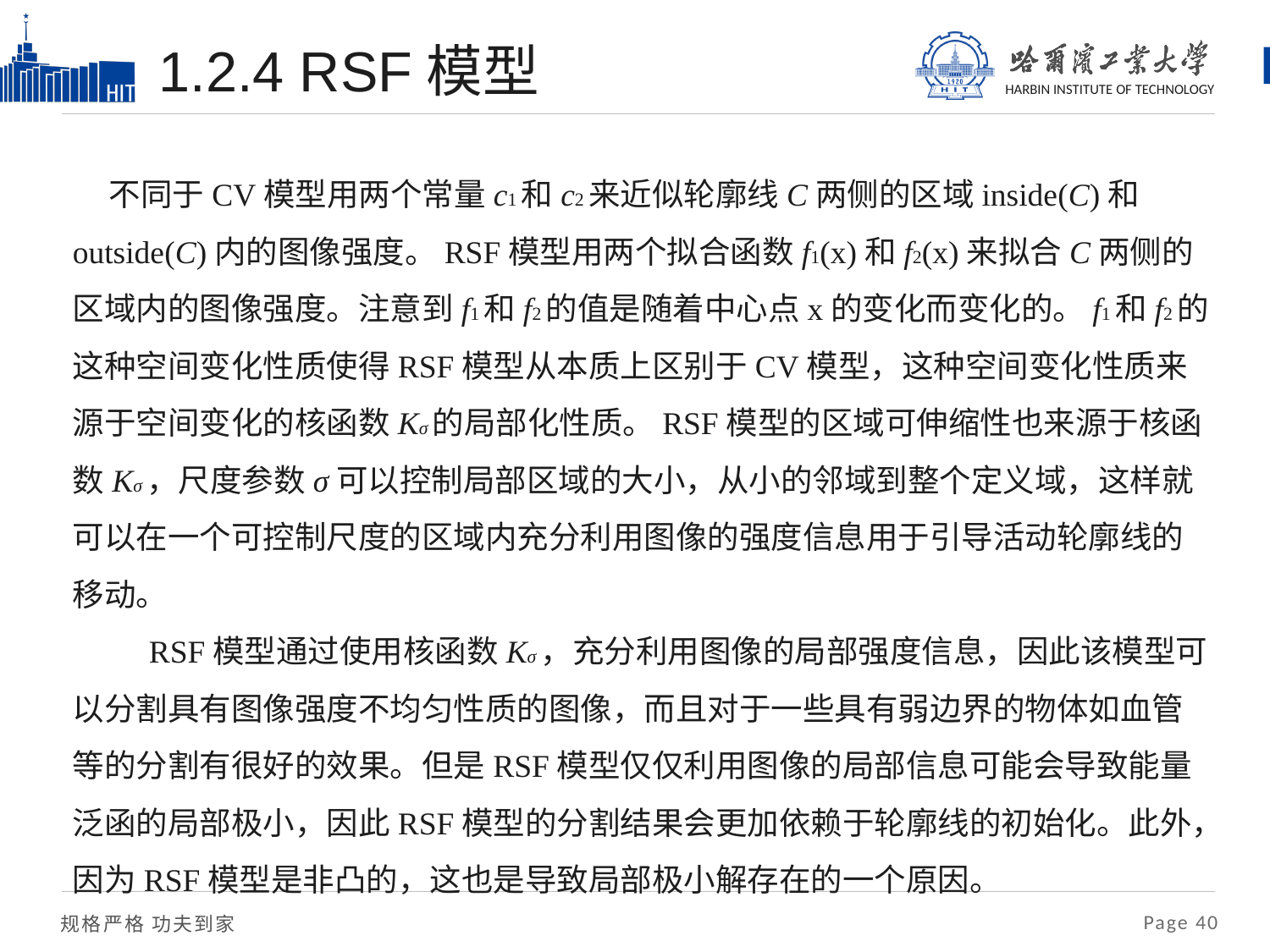

# 1.2.4 RSF模型
    不同于CV模型用两个常量c1和c2来近似轮廓线C两侧的区域inside(C)和outside(C)内的图像强度。RSF模型用两个拟合函数f1(x)和f2(x)来拟合C两侧的区域内的图像强度。注意到f1和f2的值是随着中心点x的变化而变化的。f1和f2的这种空间变化性质使得RSF模型从本质上区别于CV模型，这种空间变化性质来源于空间变化的核函数Kσ的局部化性质。RSF模型的区域可伸缩性也来源于核函数Kσ，尺度参数σ可以控制局部区域的大小，从小的邻域到整个定义域，这样就可以在一个可控制尺度的区域内充分利用图像的强度信息用于引导活动轮廓线的移动。
    RSF模型通过使用核函数Kσ，充分利用图像的局部强度信息，因此该模型可以分割具有图像强度不均匀性质的图像，而且对于一些具有弱边界的物体如血管等的分割有很好的效果。但是RSF模型仅仅利用图像的局部信息可能会导致能量泛函的局部极小，因此RSF模型的分割结果会更加依赖于轮廓线的初始化。此外，因为RSF模型是非凸的，这也是导致局部极小解存在的一个原因。